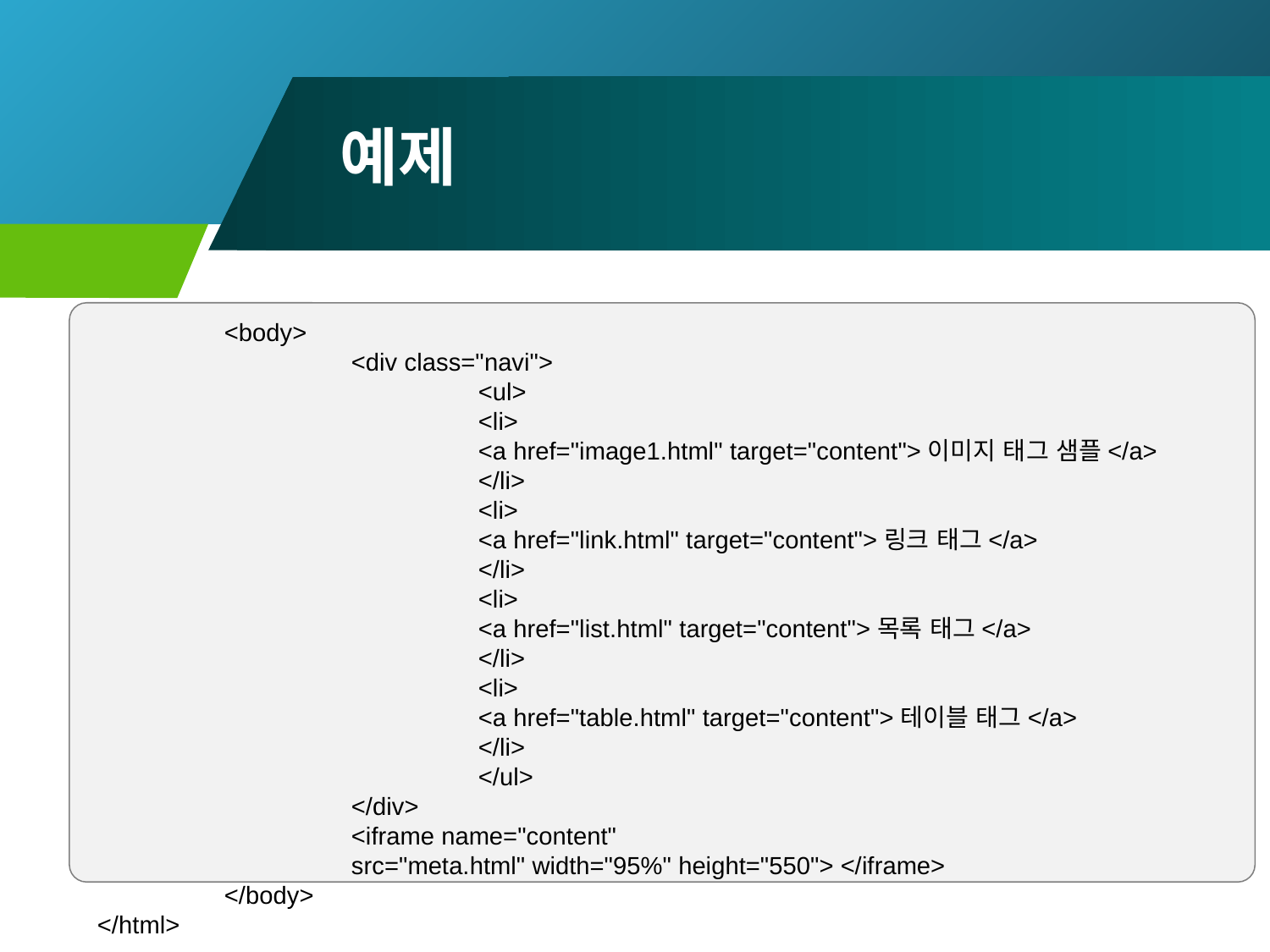

# 예제

	<body>
		<div class="navi">
			<ul>
			<li>
			<a href="image1.html" target="content">이미지 태그 샘플</a>
			</li>
			<li>
			<a href="link.html" target="content">링크 태그</a>
			</li>
			<li>
			<a href="list.html" target="content">목록 태그</a>
			</li>
			<li>
			<a href="table.html" target="content">테이블 태그</a>
			</li>
			</ul>
		</div>
		<iframe name="content"
		src="meta.html" width="95%" height="550"> </iframe>
	</body>
</html>